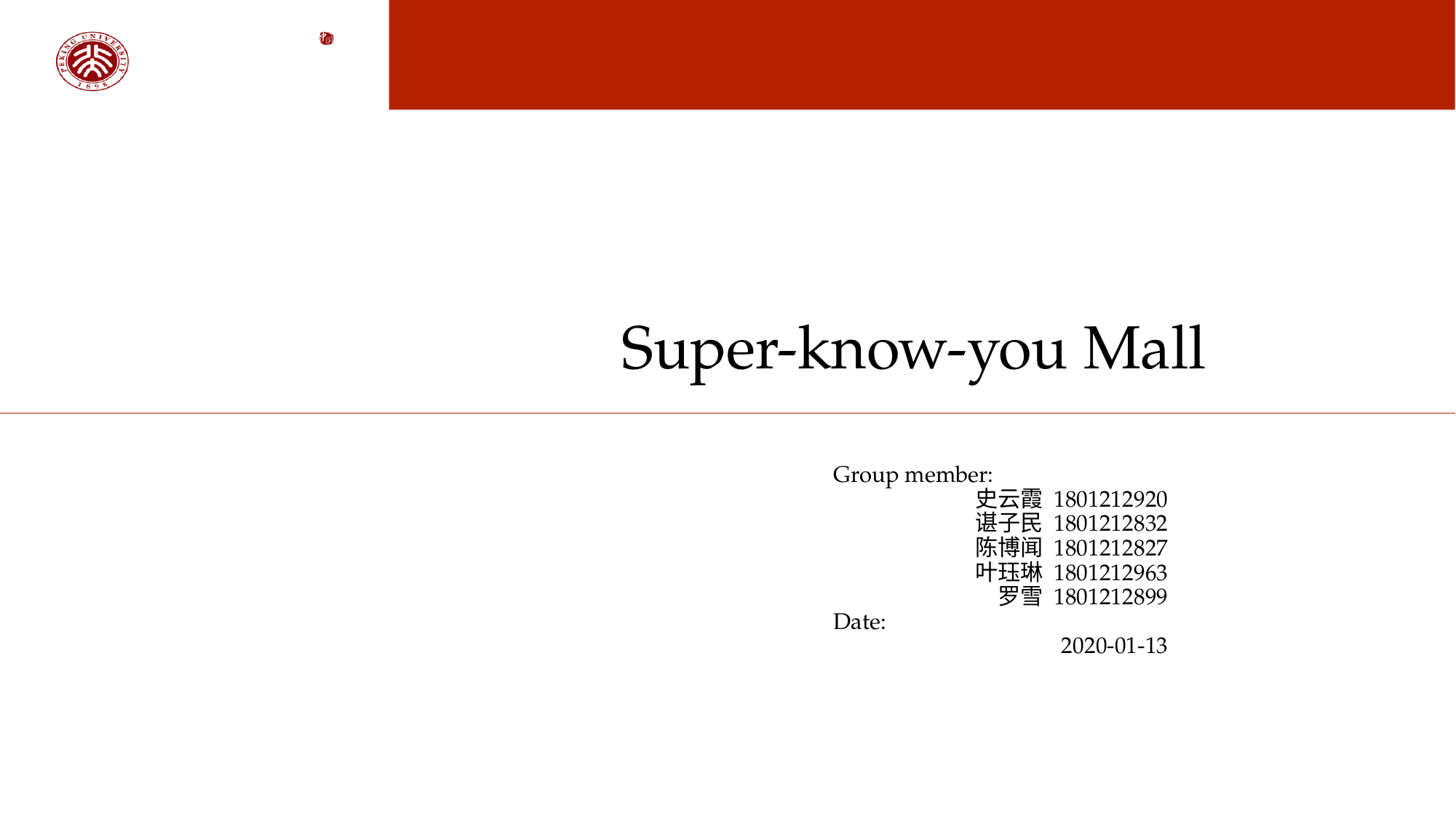

# Super-know-you Mall
Group member:
史云霞 1801212920
谌子民 1801212832
陈博闻 1801212827
叶珏琳 1801212963
罗雪 1801212899
Date:
2020-01-13